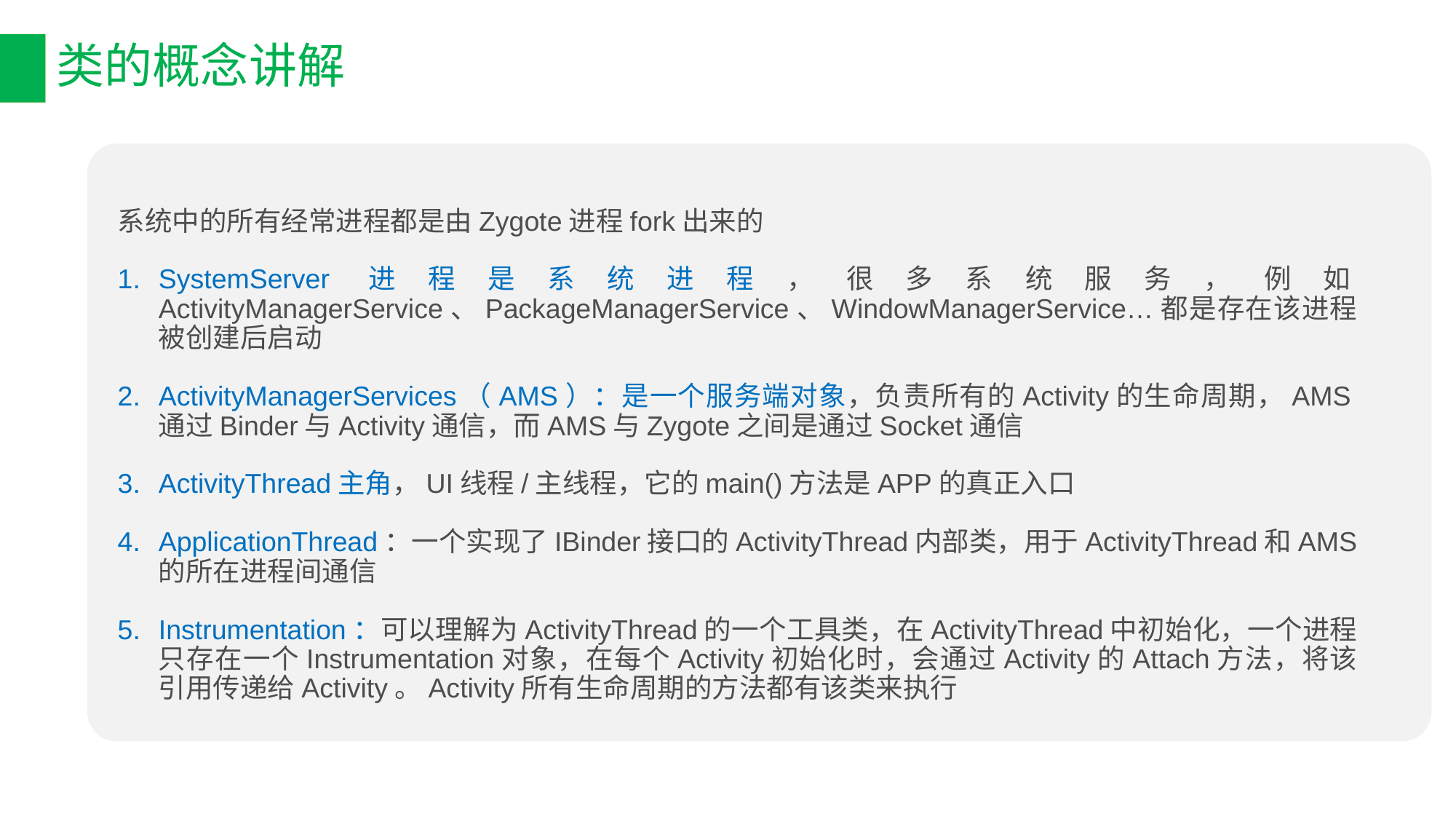

课程小结
# 类的概念讲解

系统中的所有经常进程都是由Zygote进程fork出来的
SystemServer进程是系统进程，很多系统服务，例如ActivityManagerService、PackageManagerService、WindowManagerService…都是存在该进程被创建后启动
ActivityManagerServices（AMS）：是一个服务端对象，负责所有的Activity的生命周期，AMS通过Binder与Activity通信，而AMS与Zygote之间是通过Socket通信
ActivityThread主角，UI线程/主线程，它的main()方法是APP的真正入口
ApplicationThread：一个实现了IBinder接口的ActivityThread内部类，用于ActivityThread和AMS的所在进程间通信
Instrumentation：可以理解为ActivityThread的一个工具类，在ActivityThread中初始化，一个进程只存在一个Instrumentation对象，在每个Activity初始化时，会通过Activity的Attach方法，将该引用传递给Activity。Activity所有生命周期的方法都有该类来执行